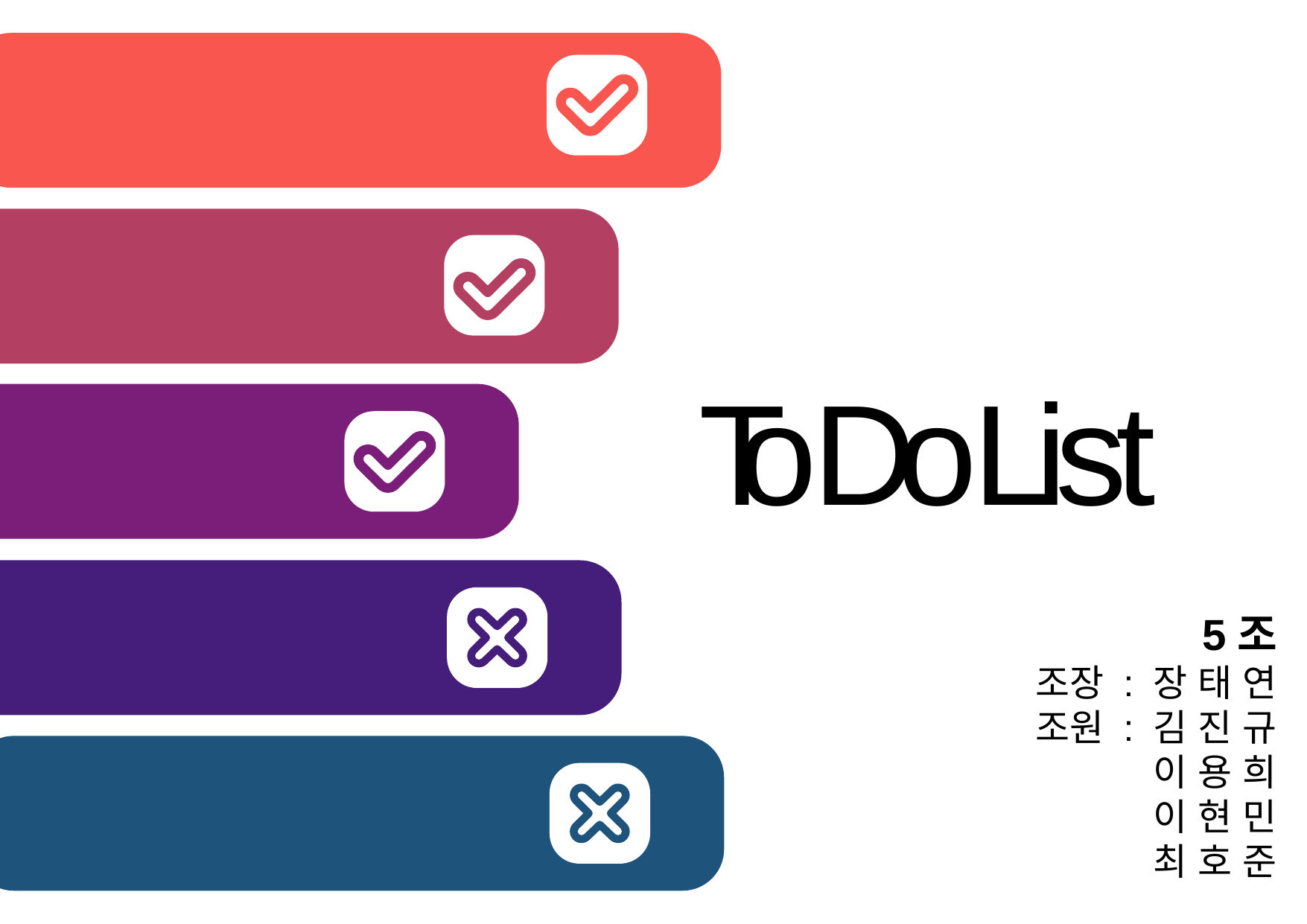

# To    D  o    L   i   s   t
5조
조장 : 장 태 연
조원 : 김 진 규
이 용 희
이 현 민
최 호 준